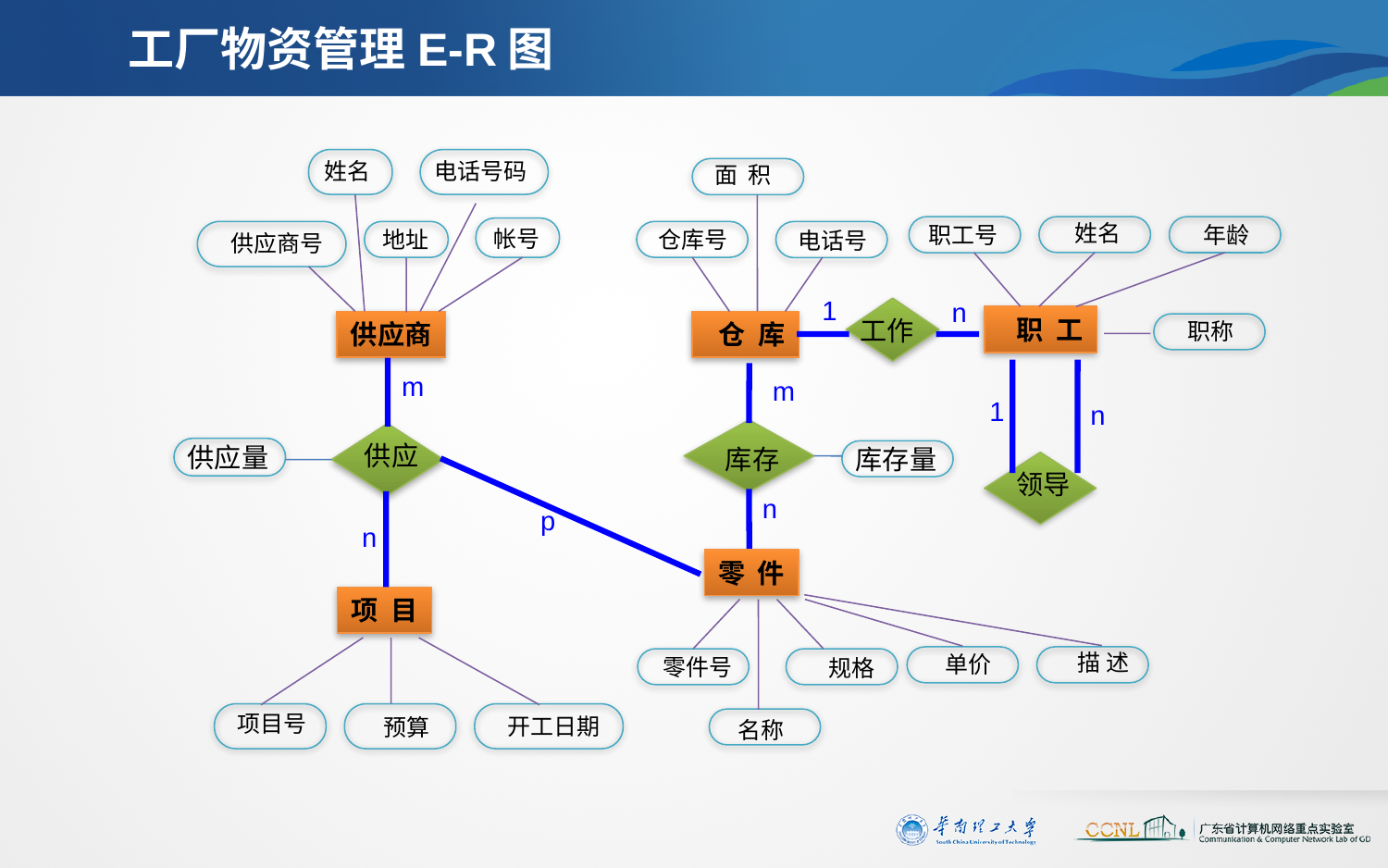

# 工厂物资管理E-R图

姓名

电话号码
面  积

 姓名

职工号

  年龄

帐号

仓库号
地址
电话号

供应商号

1
n

  职  工
工作
  职称
供应商
 仓  库

m

m
1
n

供应
供应量
库存
库存量

领导
n

p
n
零  件
项  目

 描 述
  单价
零件号
  规格

项目号

开工日期
预算
  名称